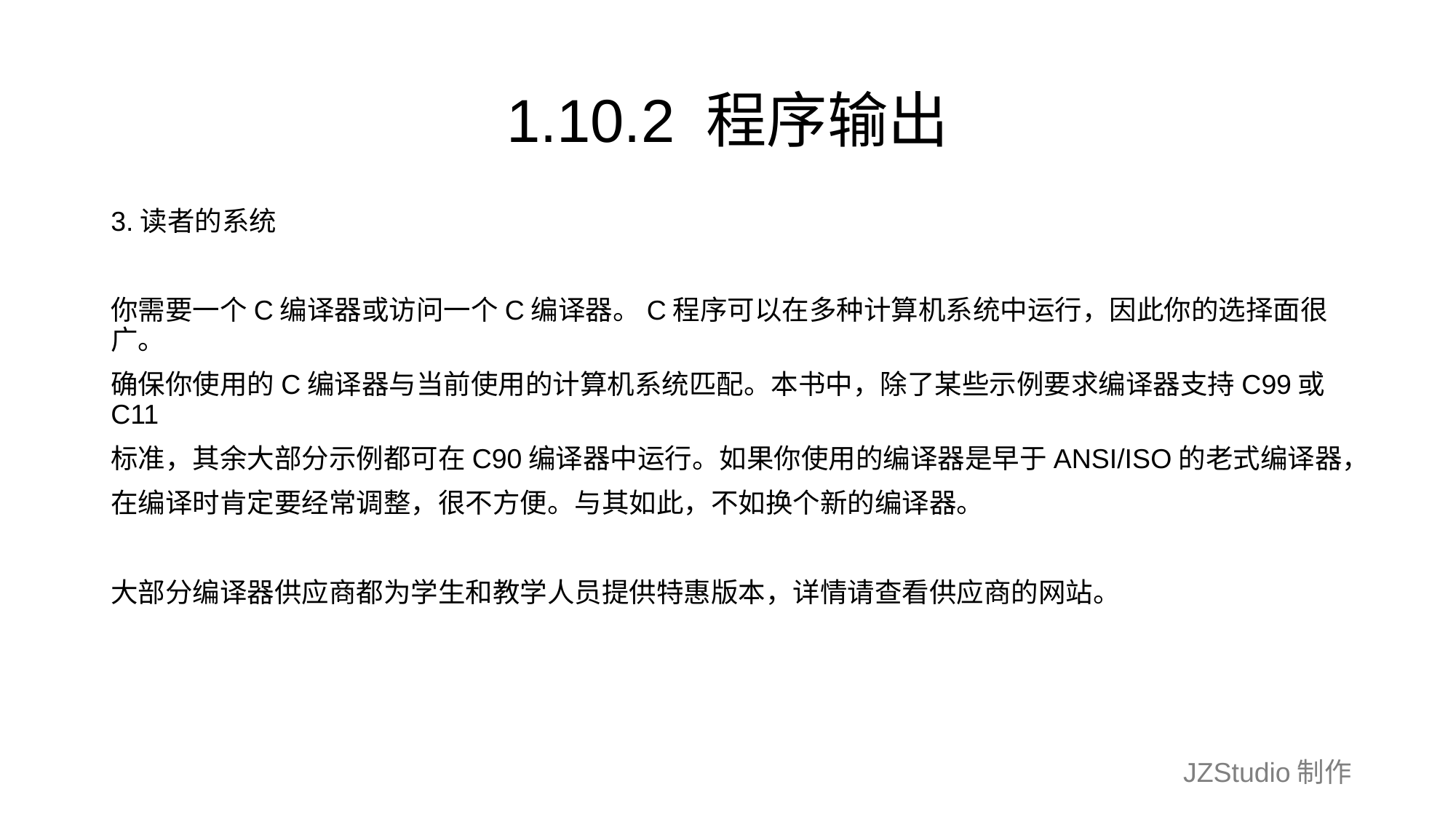

# 1.10.2 程序输出
3.读者的系统

你需要一个C编译器或访问一个C编译器。C程序可以在多种计算机系统中运行，因此你的选择面很广。
确保你使用的C编译器与当前使用的计算机系统匹配。本书中，除了某些示例要求编译器支持C99或C11
标准，其余大部分示例都可在C90编译器中运行。如果你使用的编译器是早于ANSI/ISO的老式编译器，
在编译时肯定要经常调整，很不方便。与其如此，不如换个新的编译器。

大部分编译器供应商都为学生和教学人员提供特惠版本，详情请查看供应商的网站。